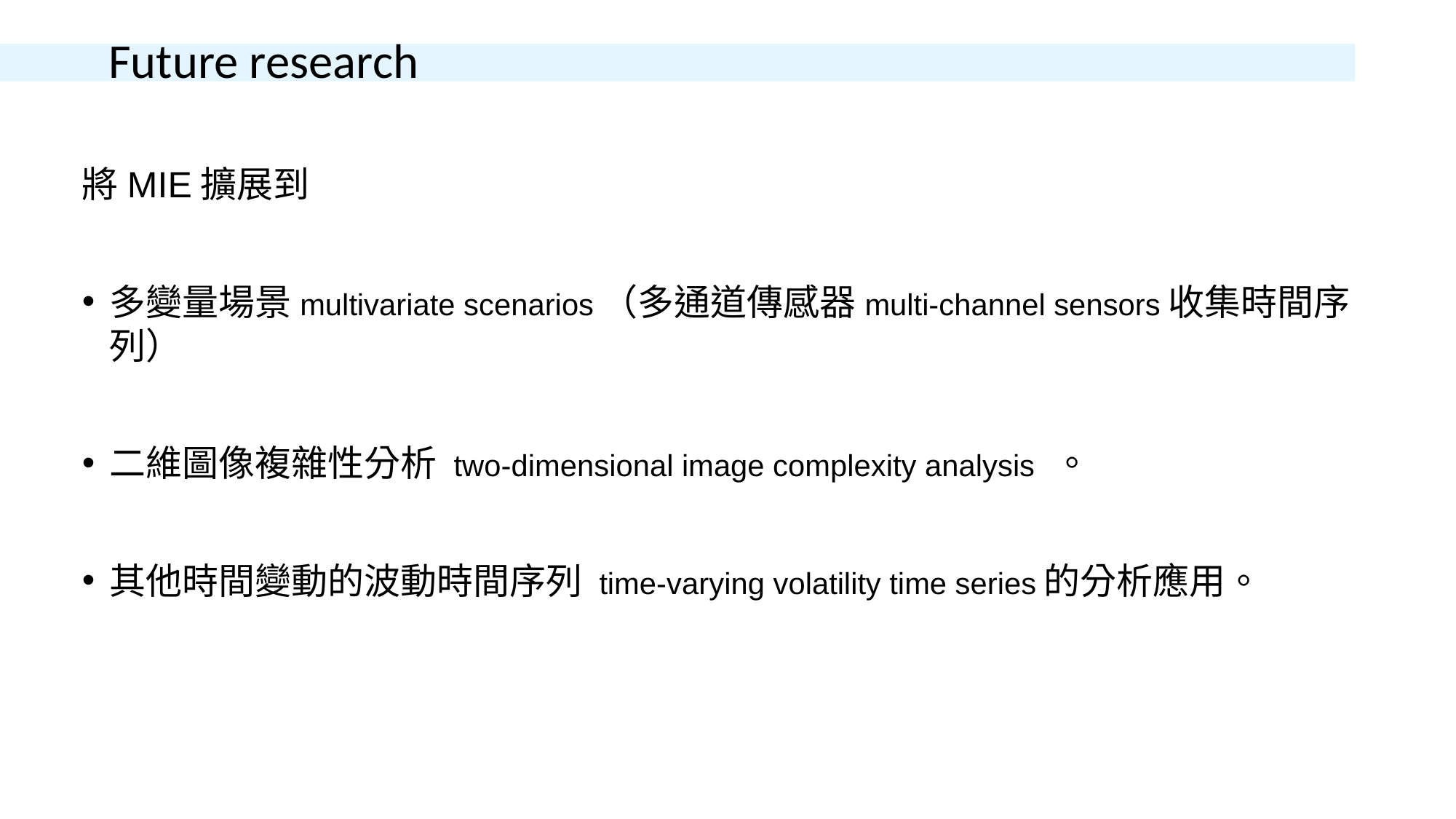

# Future research
將MIE擴展到

多變量場景multivariate scenarios（多通道傳感器multi-channel sensors收集時間序列）

二維圖像複雜性分析 two-dimensional image complexity analysis 。

其他時間變動的波動時間序列 time-varying volatility time series的分析應用。